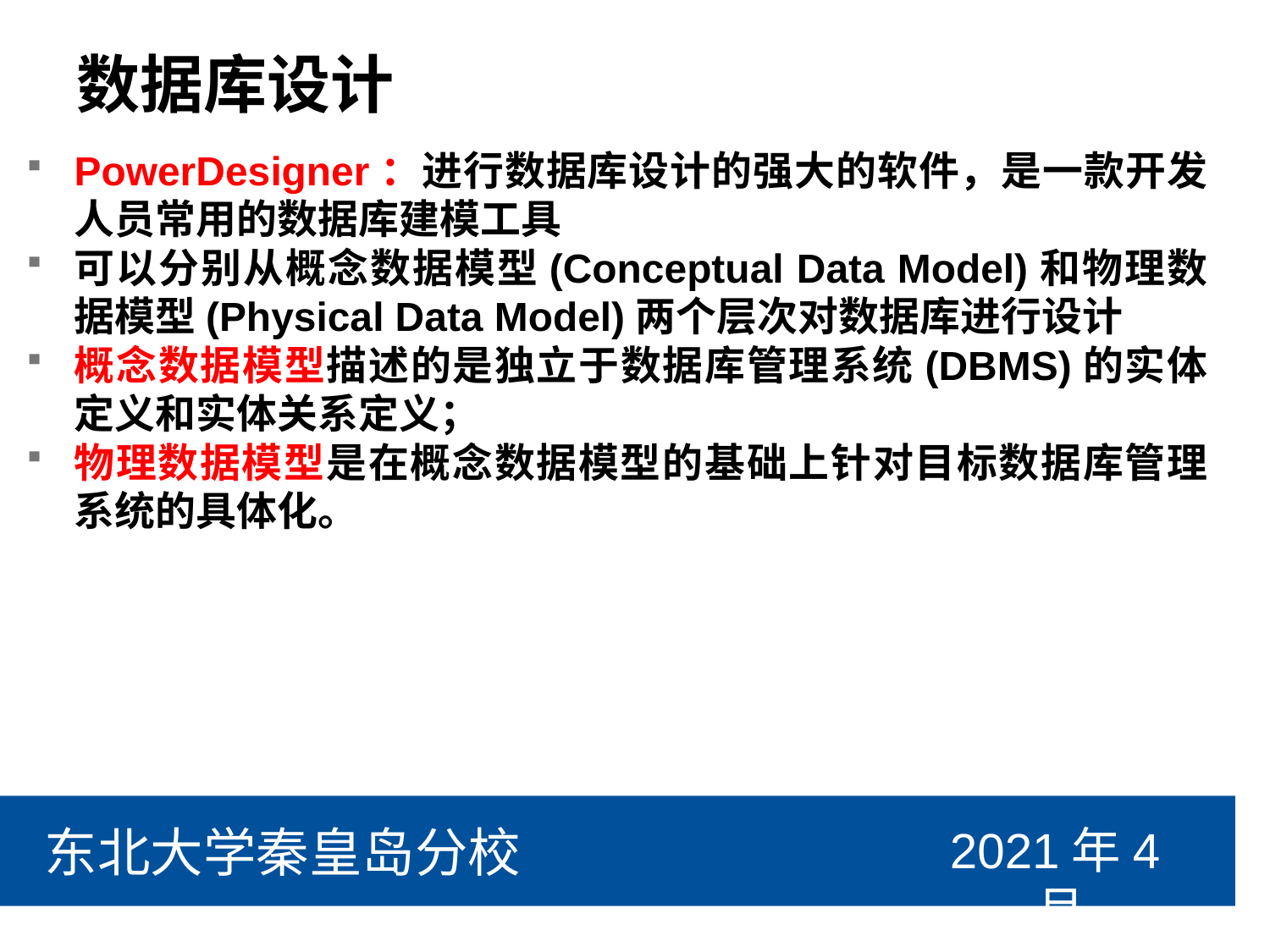

# 数据库设计
PowerDesigner：进行数据库设计的强大的软件，是一款开发人员常用的数据库建模工具
可以分别从概念数据模型(Conceptual Data Model)和物理数据模型(Physical Data Model)两个层次对数据库进行设计
概念数据模型描述的是独立于数据库管理系统(DBMS)的实体定义和实体关系定义；
物理数据模型是在概念数据模型的基础上针对目标数据库管理系统的具体化。